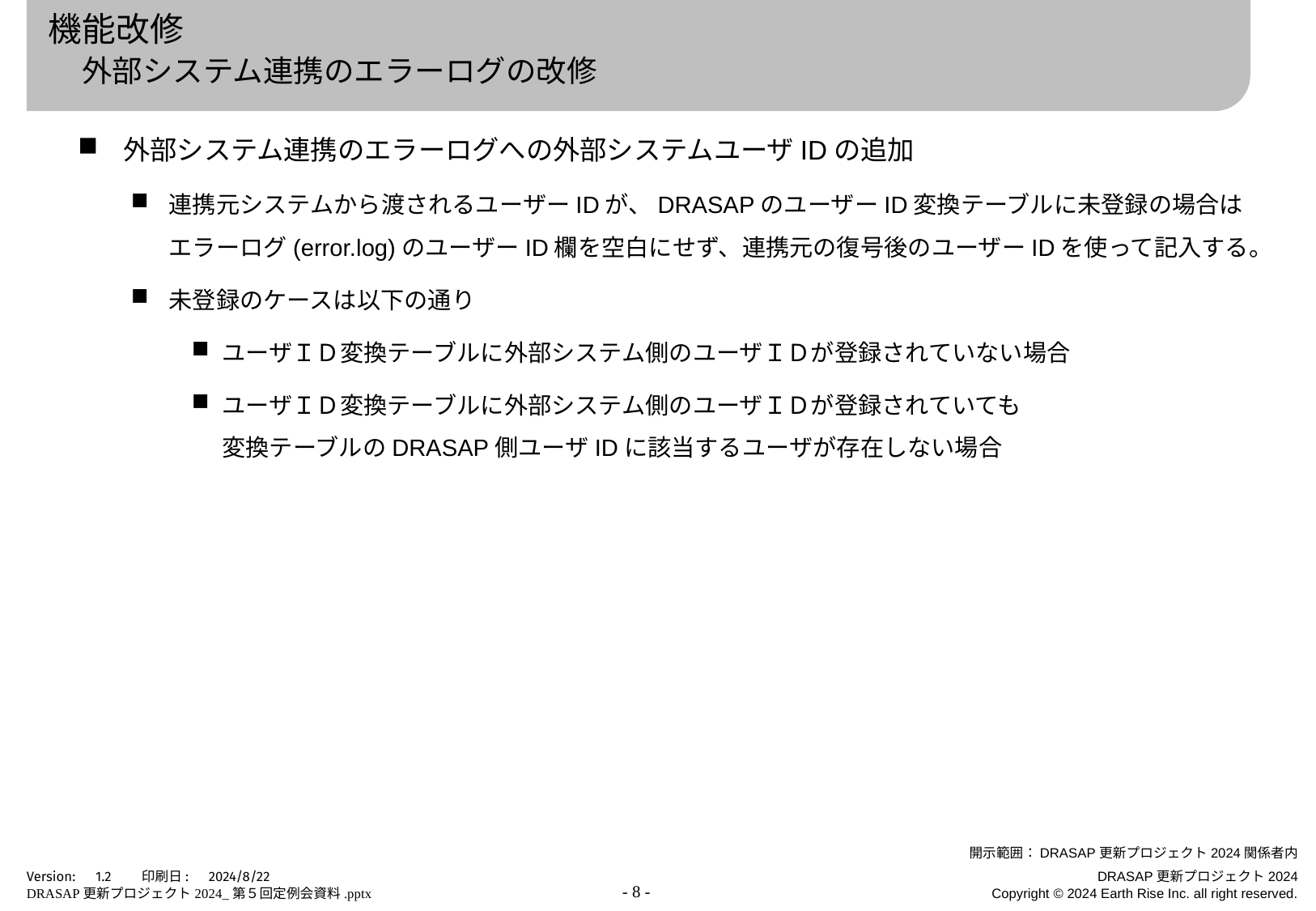

# 機能改修 　外部システム連携のエラーログの改修
外部システム連携のエラーログへの外部システムユーザIDの追加
連携元システムから渡されるユーザーIDが、DRASAPのユーザーID変換テーブルに未登録の場合は
エラーログ(error.log)のユーザーID欄を空白にせず、連携元の復号後のユーザーIDを使って記入する。
未登録のケースは以下の通り
ユーザＩＤ変換テーブルに外部システム側のユーザＩＤが登録されていない場合
ユーザＩＤ変換テーブルに外部システム側のユーザＩＤが登録されていても
変換テーブルのDRASAP側ユーザIDに該当するユーザが存在しない場合